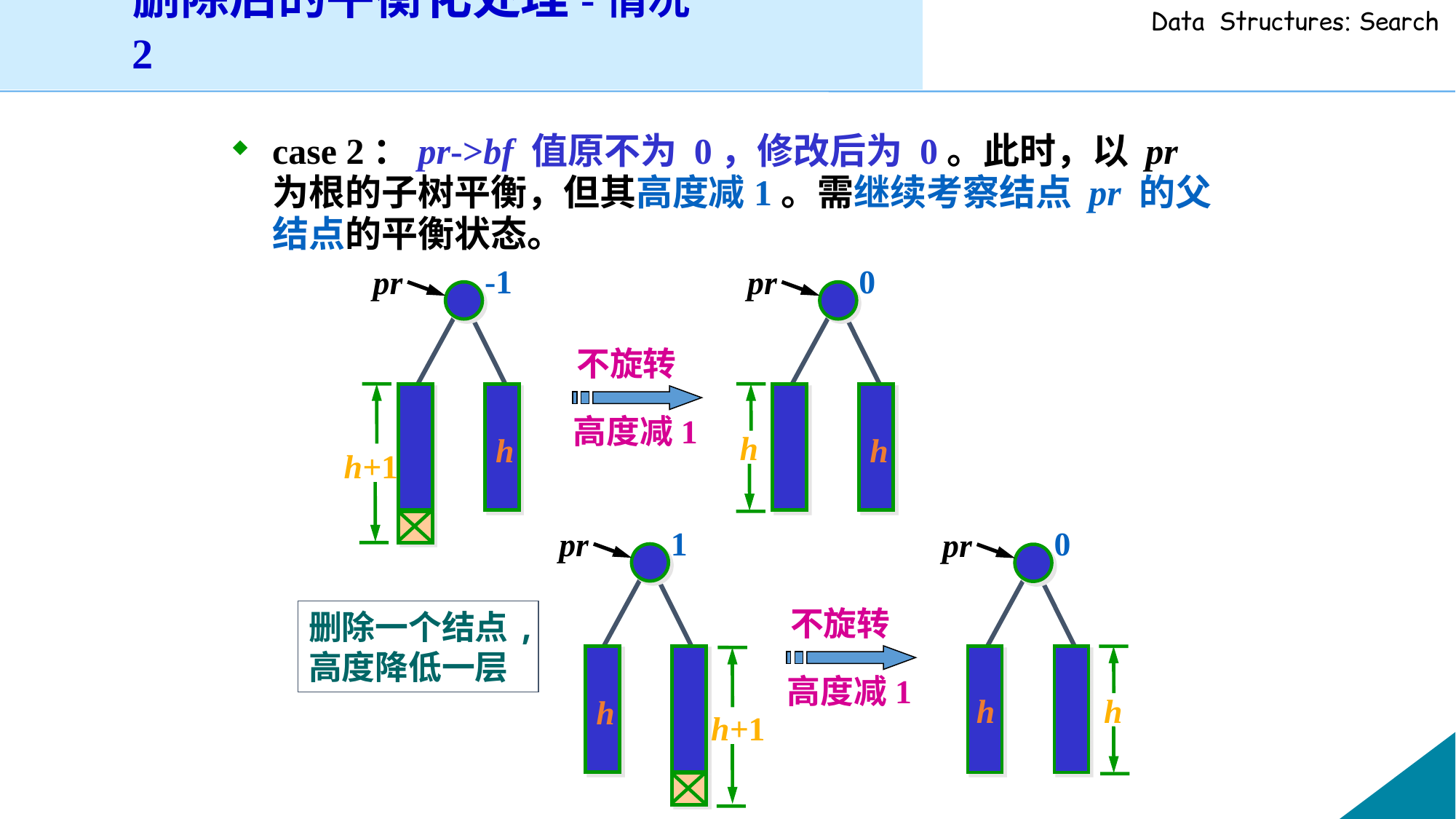

删除后的平衡化处理-情况2
case 2：pr->bf 值原不为 0，修改后为 0。此时，以 pr 为根的子树平衡，但其高度减1。需继续考察结点 pr 的父结点的平衡状态。
-1
pr

h
h+1

0
pr

h
h

不旋转

高度减1
1
pr

h
h+1

0
pr

h
h

不旋转

高度减1
删除一个结点,高度降低一层